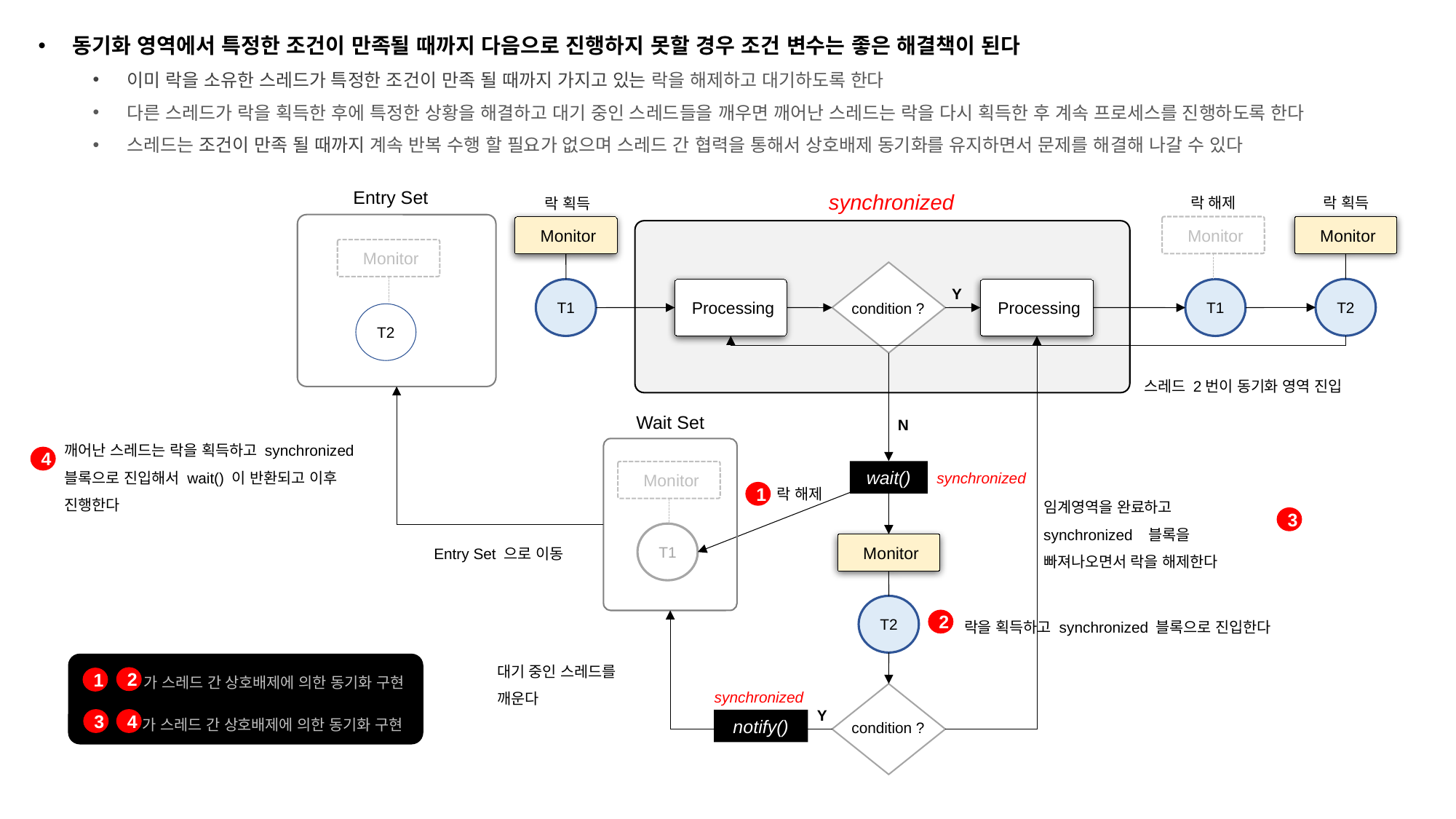

동기화 영역에서 특정한 조건이 만족될 때까지 다음으로 진행하지 못할 경우 조건 변수는 좋은 해결책이 된다
이미 락을 소유한 스레드가 특정한 조건이 만족 될 때까지 가지고 있는 락을 해제하고 대기하도록 한다
다른 스레드가 락을 획득한 후에 특정한 상황을 해결하고 대기 중인 스레드들을 깨우면 깨어난 스레드는 락을 다시 획득한 후 계속 프로세스를 진행하도록 한다
스레드는 조건이 만족 될 때까지 계속 반복 수행 할 필요가 없으며 스레드 간 협력을 통해서 상호배제 동기화를 유지하면서 문제를 해결해 나갈 수 있다
Entry Set
synchronized
락 해제
락 획득
락 획득

 Monitor
 Monitor
 Monitor

 Monitor

Y
T2
T1
 Processing
 Processing
T1
condition ?
T2
스레드 2번이 동기화 영역 진입
Wait Set
N
깨어난 스레드는 락을 획득하고 synchronized 블록으로 진입해서 wait() 이 반환되고 이후 진행한다

4
wait()
 Monitor
synchronized
락 해제
1
임계영역을 완료하고 synchronized   블록을 빠져나오면서 락을 해제한다
3
T1
Entry Set 으로 이동
 Monitor
T2
락을 획득하고 synchronized 블록으로 진입한다
2
대기 중인 스레드를 깨운다

가 스레드 간 상호배제에 의한 동기화 구현
2
1
synchronized

Y
가 스레드 간 상호배제에 의한 동기화 구현
3
4
notify()
condition ?